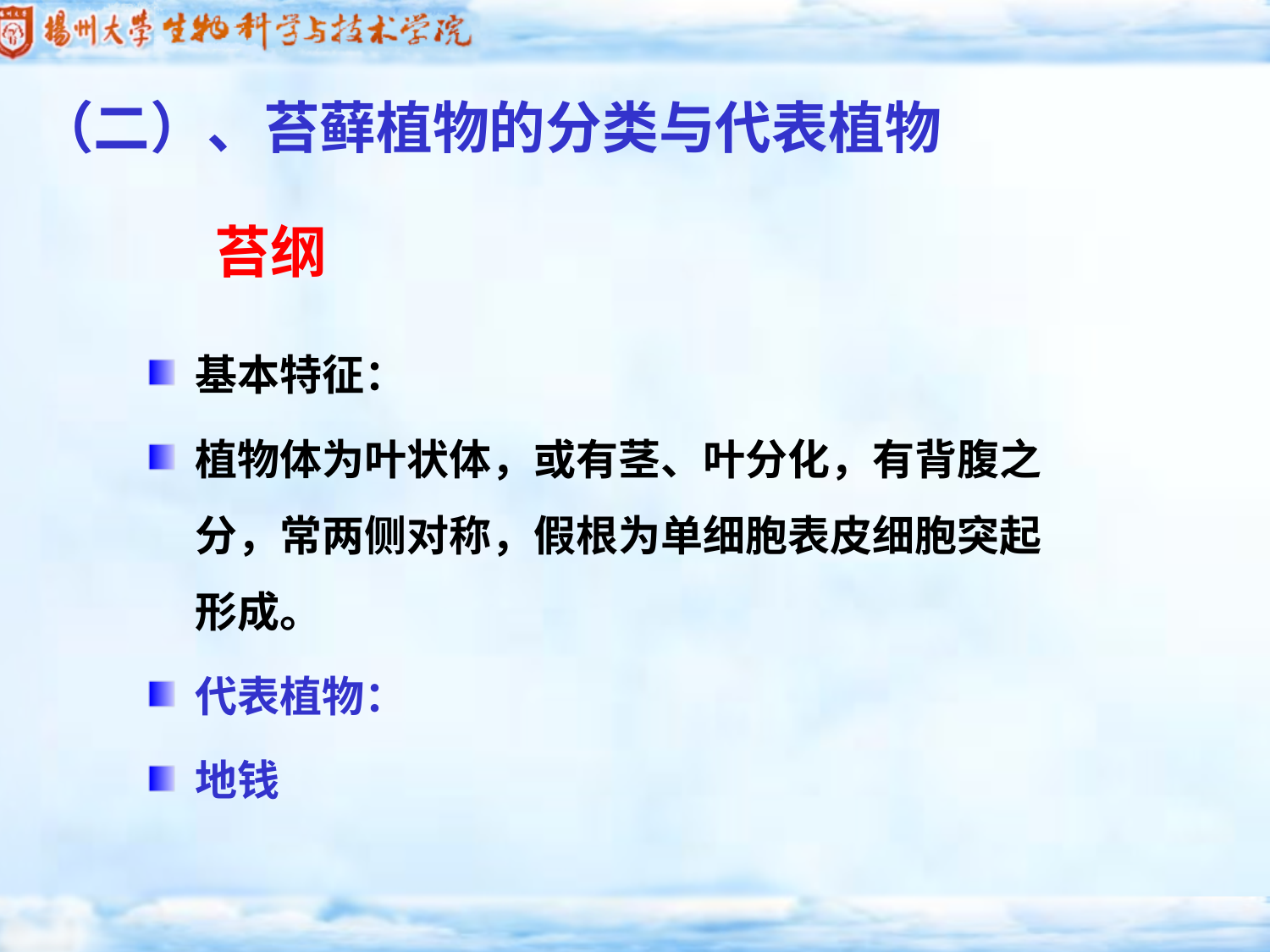

（二）、苔藓植物的分类与代表植物
# 苔纲
基本特征：
植物体为叶状体，或有茎、叶分化，有背腹之分，常两侧对称，假根为单细胞表皮细胞突起形成。
代表植物：
地钱